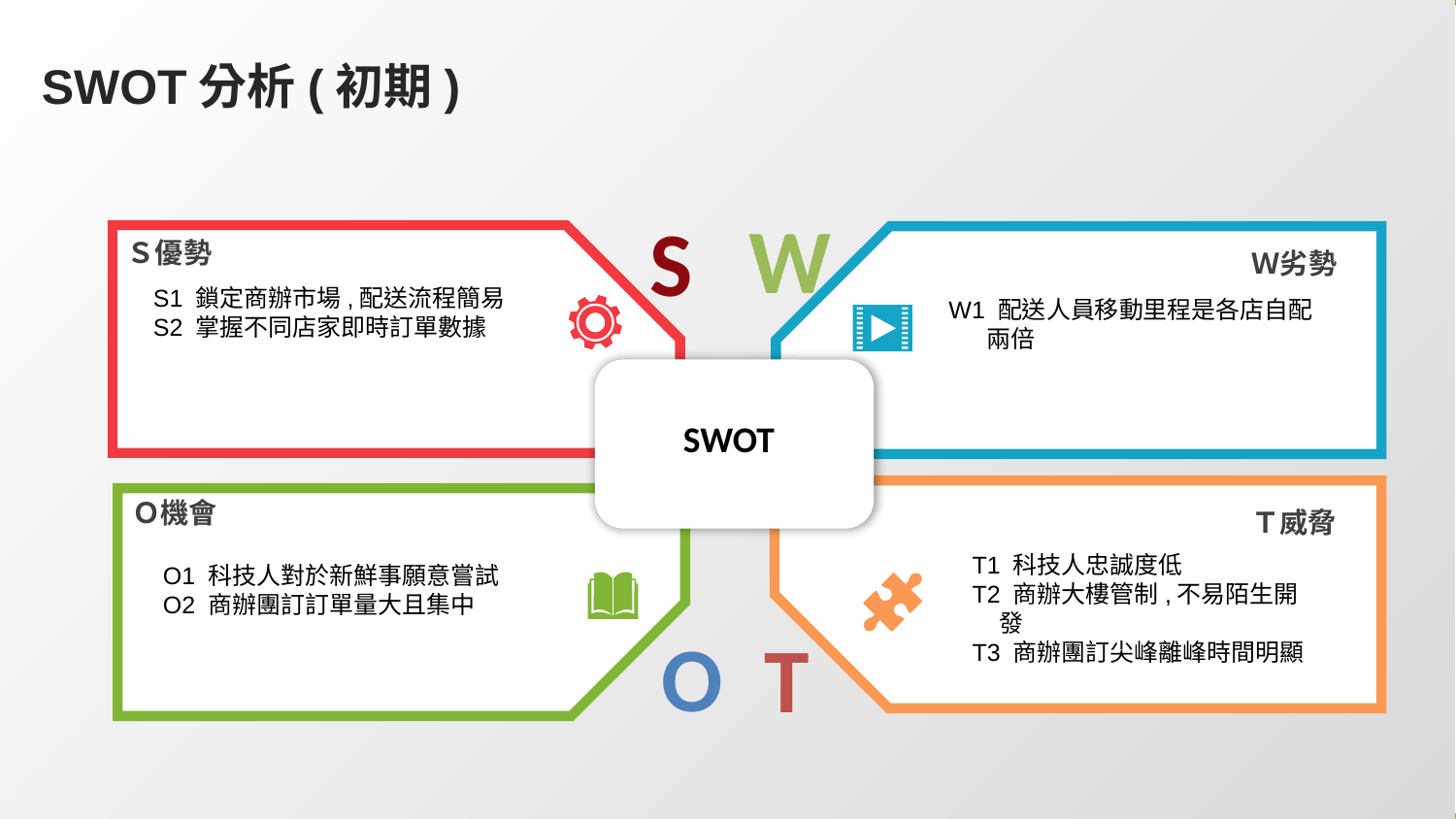

SWOT分析(初期)
W

Ｗ劣勢
W1 配送人員移動里程是各店自配
      兩倍

S
Ｓ優勢
S1 鎖定商辦市場,配送流程簡易
S2 掌握不同店家即時訂單數據

SWOT

Ｔ威脅
T1 科技人忠誠度低
T2 商辦大樓管制,不易陌生開
     發
T3 商辦團訂尖峰離峰時間明顯

T
Ｏ機會
O1 科技人對於新鮮事願意嘗試
O2 商辦團訂訂單量大且集中

O